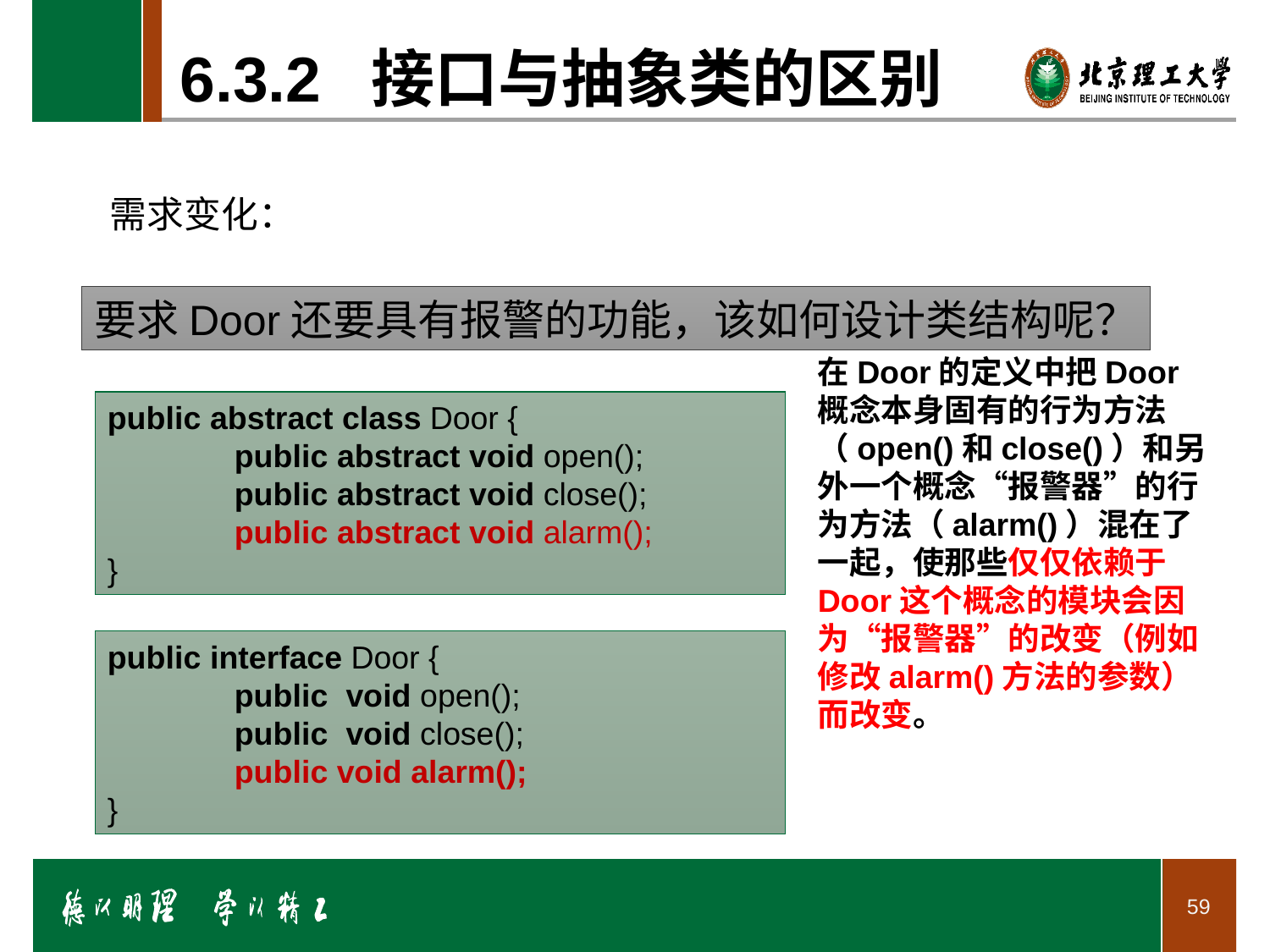

# 6.3.2  接口与抽象类的区别
需求变化：
要求Door还要具有报警的功能，该如何设计类结构呢？
在Door的定义中把Door概念本身固有的行为方法（open()和close()）和另外一个概念“报警器”的行为方法（alarm()）混在了一起，使那些仅仅依赖于Door这个概念的模块会因为“报警器”的改变（例如修改alarm()方法的参数）而改变。
public abstract class Door {
	public abstract void open();
	public abstract void close();
	public abstract void alarm();
}
public interface Door {
	public  void open();
	public  void close();
	public void alarm();
}